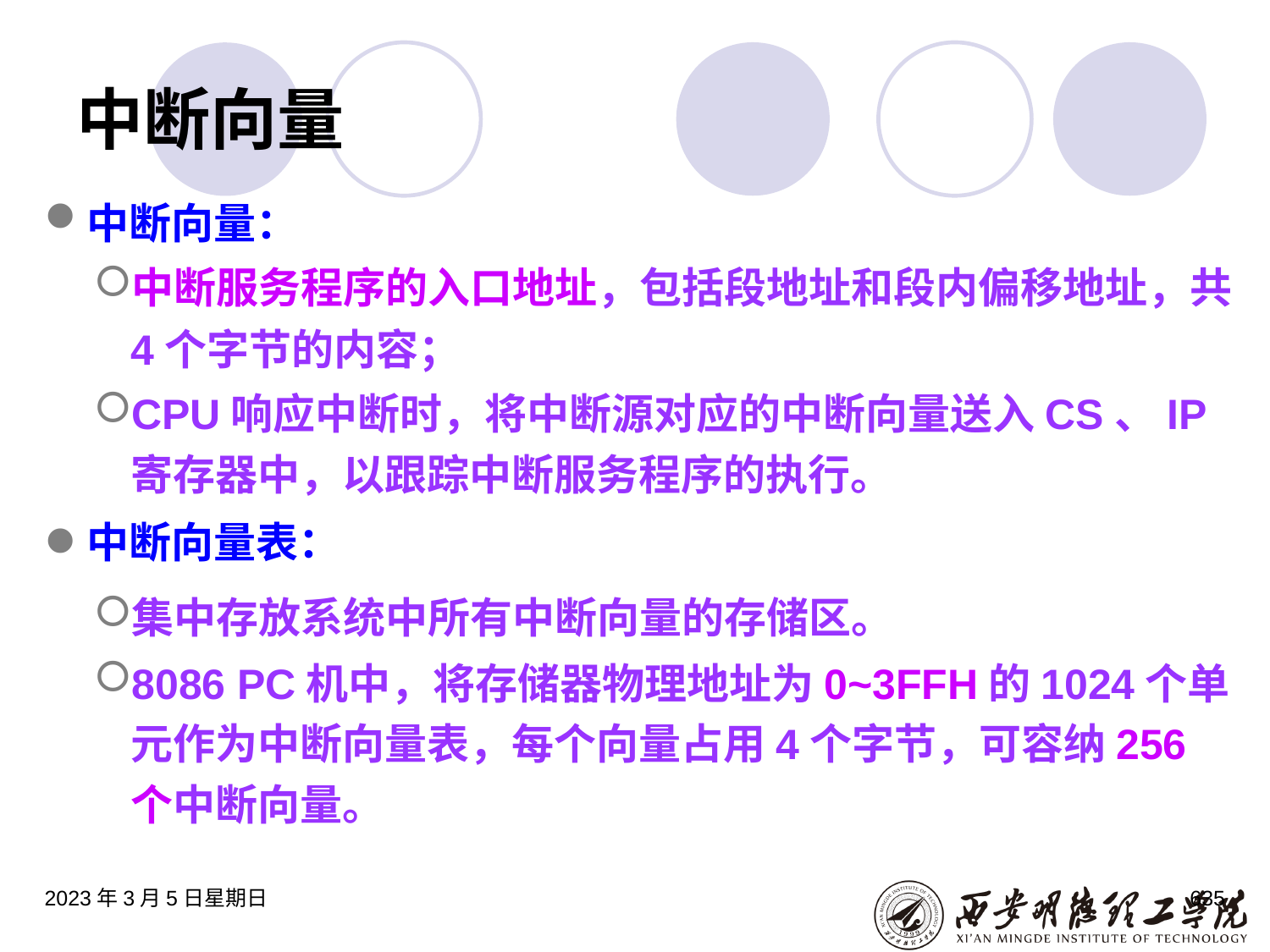

# 中断向量
中断向量：
中断服务程序的入口地址，包括段地址和段内偏移地址，共4个字节的内容；
CPU响应中断时，将中断源对应的中断向量送入CS、IP寄存器中，以跟踪中断服务程序的执行。
中断向量表：
集中存放系统中所有中断向量的存储区。
8086 PC机中，将存储器物理地址为0~3FFH的1024个单元作为中断向量表，每个向量占用4个字节，可容纳256个中断向量。
2023年3月5日星期日
635